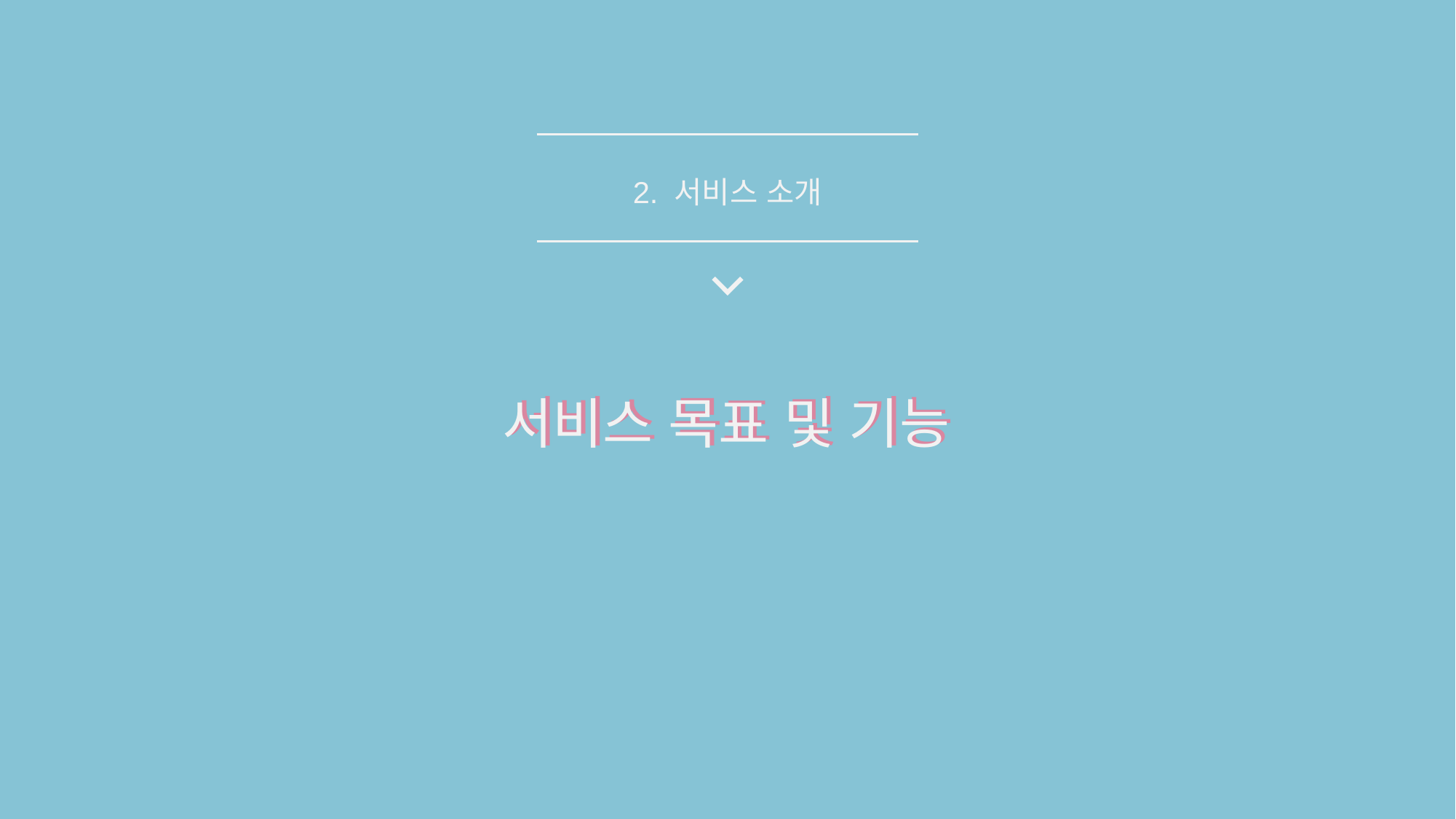

2. 서비스 소개

서비스 목표 및 기능
서비스 목표 및 기능